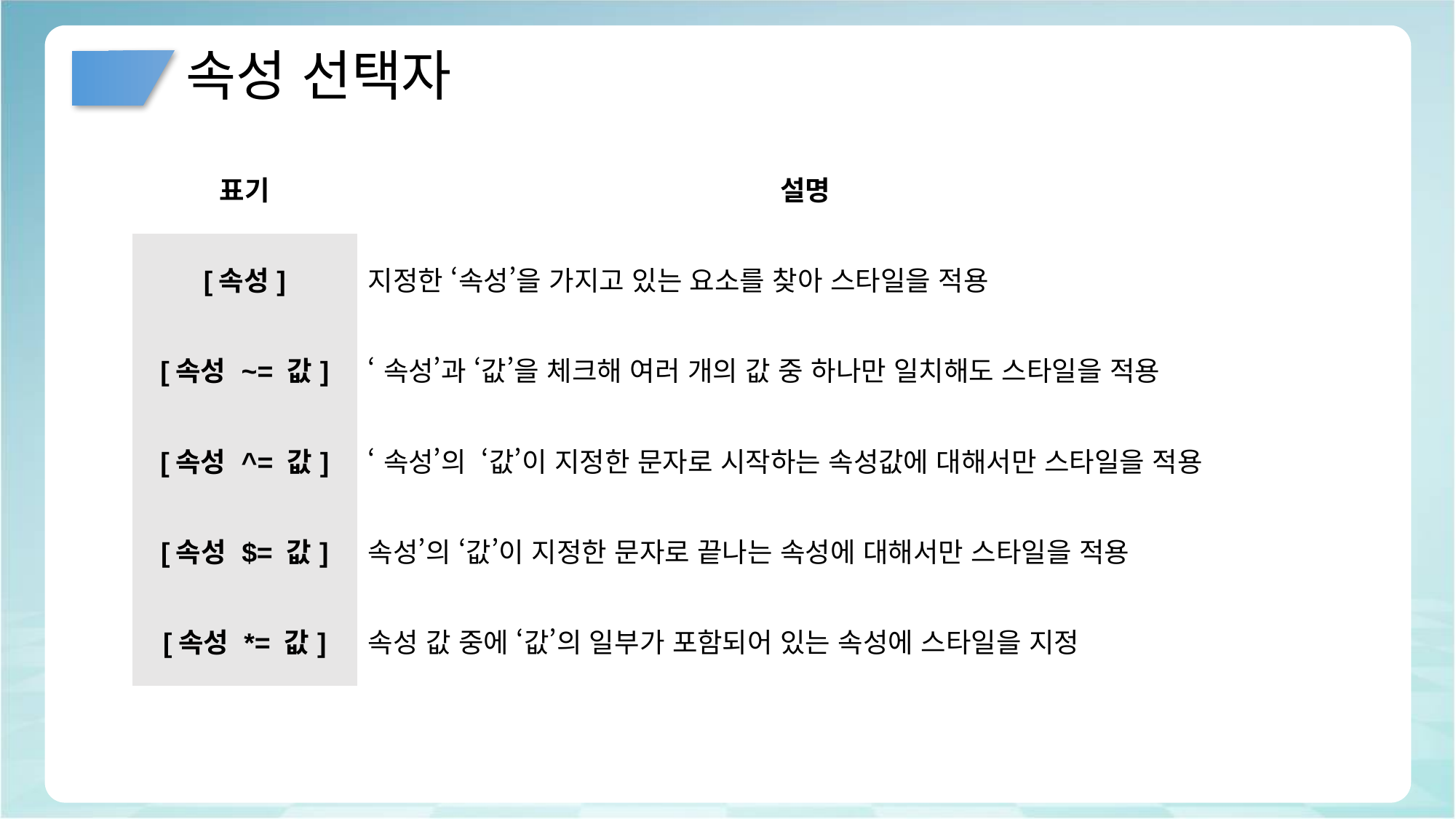

# 속성 선택자
| 표기 | 설명 |
| --- | --- |
| [속성] | 지정한 ‘속성’을 가지고 있는 요소를 찾아 스타일을 적용 |
| [속성 ~= 값] | ‘속성’과 ‘값’을 체크해 여러 개의 값 중 하나만 일치해도 스타일을 적용 |
| [속성 ^= 값] | ‘속성’의 ‘값’이 지정한 문자로 시작하는 속성값에 대해서만 스타일을 적용 |
| [속성 $= 값] | 속성’의 ‘값’이 지정한 문자로 끝나는 속성에 대해서만 스타일을 적용 |
| [속성 \*= 값] | 속성 값 중에 ‘값’의 일부가 포함되어 있는 속성에 스타일을 지정 |